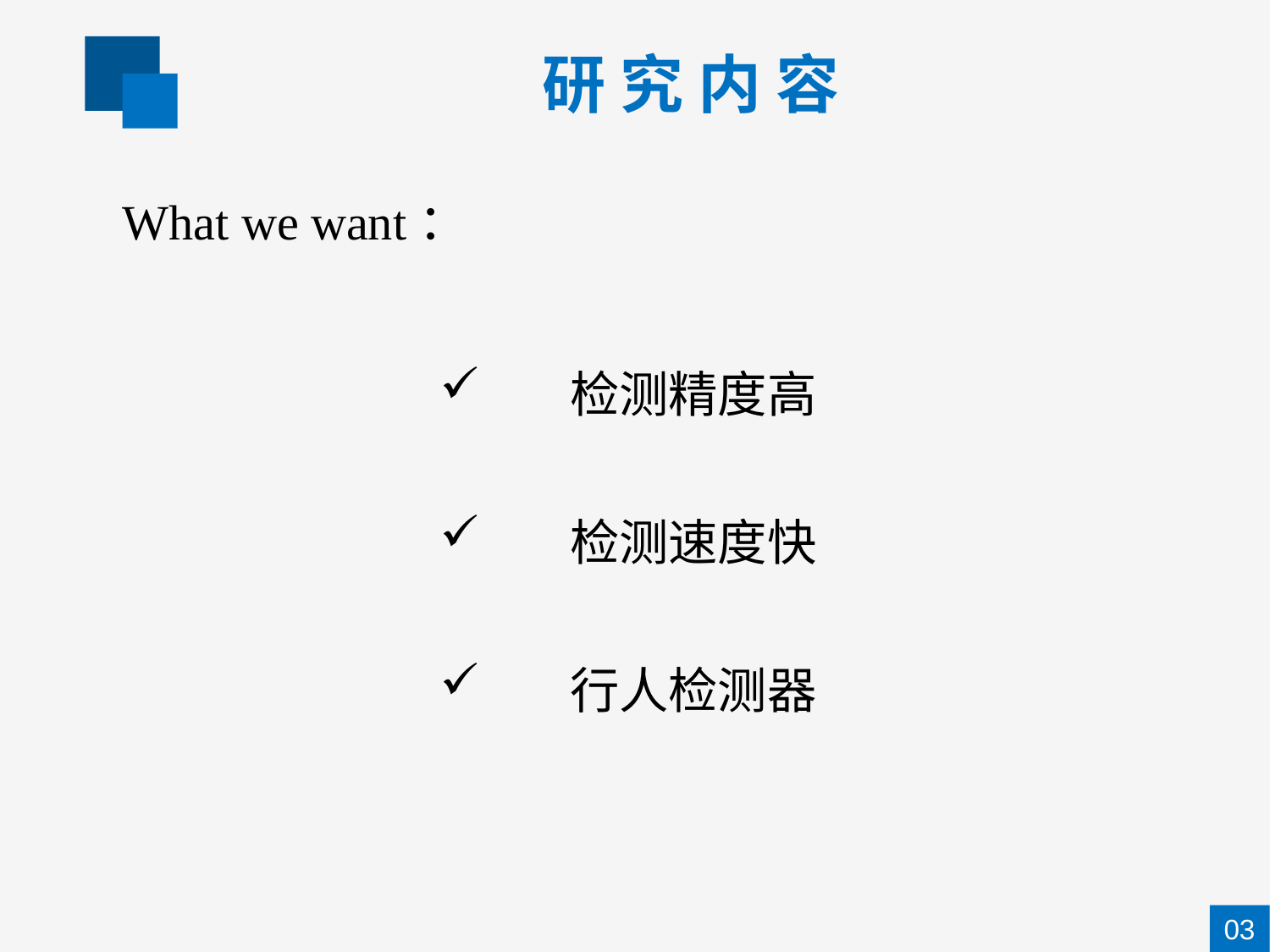

研 究 内 容
What we want：

     检测精度高
     检测速度快
     行人检测器

03